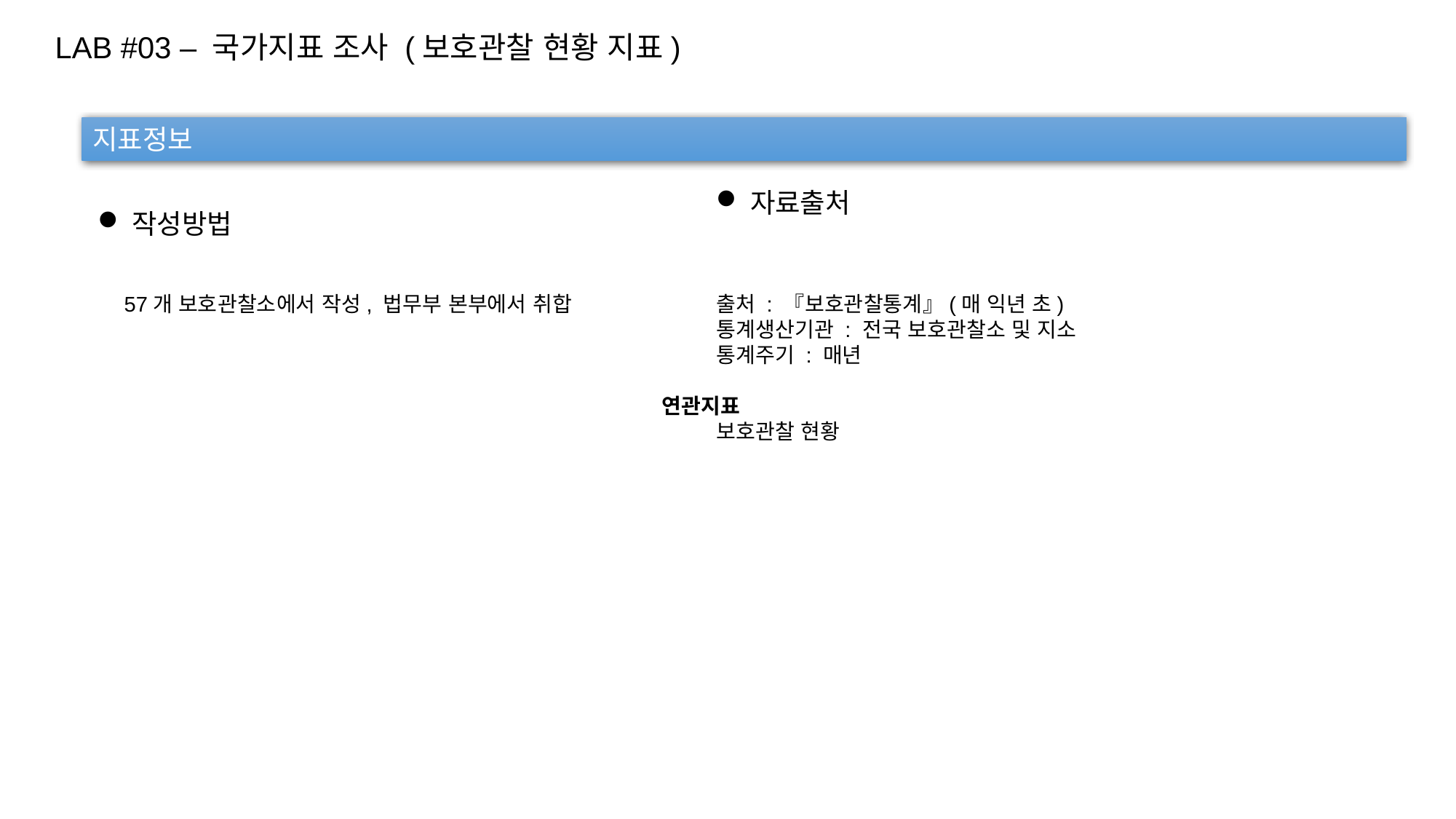

LAB #03 – 국가지표 조사 (보호관찰 현황 지표)
지표정보
자료출처
작성방법
57개 보호관찰소에서 작성, 법무부 본부에서 취합
출처 : 『보호관찰통계』(매 익년 초)
통계생산기관 : 전국 보호관찰소 및 지소
통계주기 : 매년

연관지표
보호관찰 현황